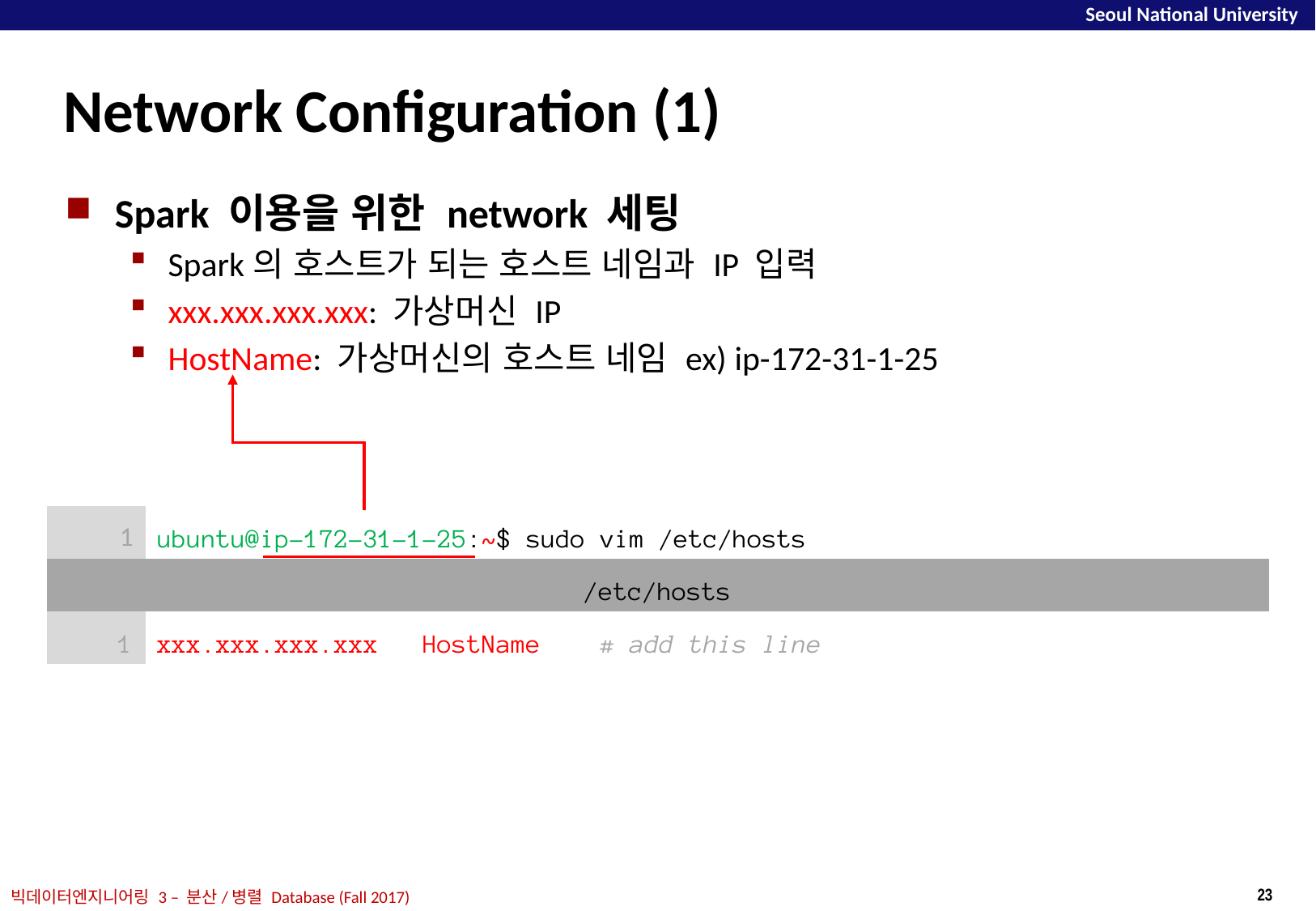

# Network Configuration (1)
Spark 이용을 위한 network 세팅
Spark의 호스트가 되는 호스트 네임과 IP 입력
xxx.xxx.xxx.xxx: 가상머신 IP
HostName: 가상머신의 호스트 네임 ex) ip-172-31-1-25

| 1 | ubuntu@ip-172-31-1-25:~$ sudo vim /etc/hosts |
| --- | --- |
| /etc/hosts |  |
| 1 | xxx.xxx.xxx.xxx HostName # add this line |